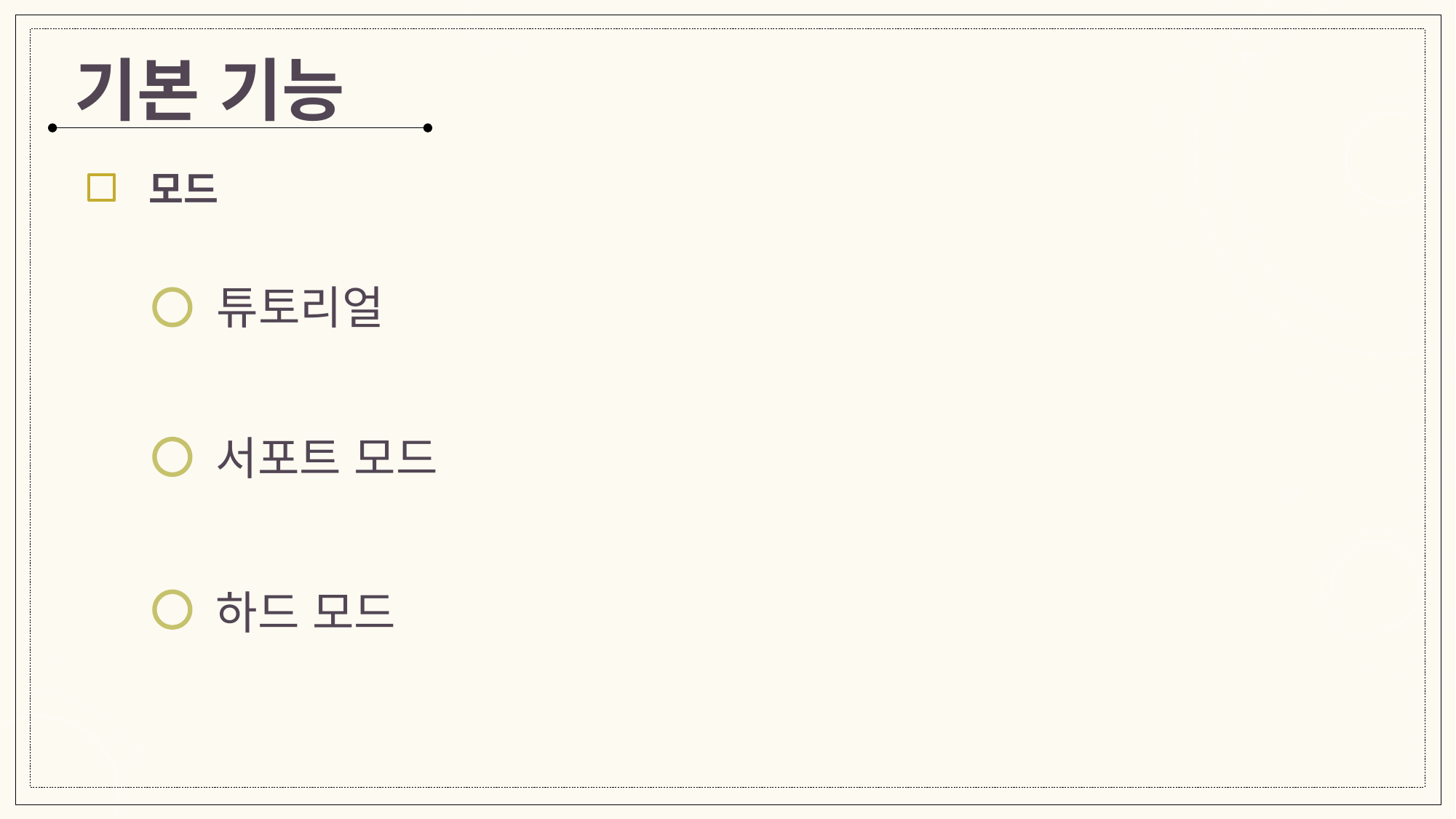

기본 기능
모드

튜토리얼

서포트 모드

하드 모드